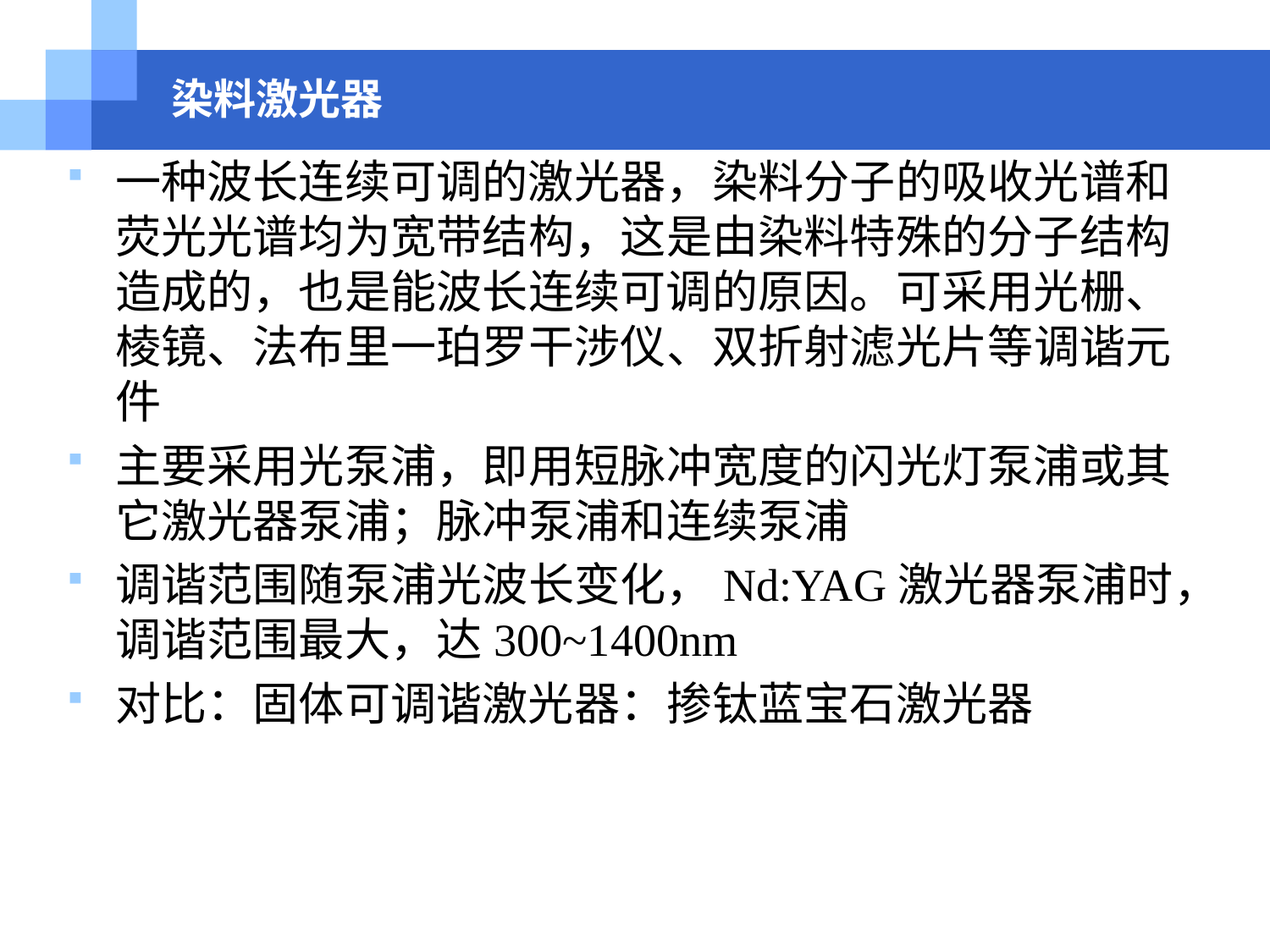

# 染料激光器
一种波长连续可调的激光器，染料分子的吸收光谱和荧光光谱均为宽带结构，这是由染料特殊的分子结构造成的，也是能波长连续可调的原因。可采用光栅、棱镜、法布里一珀罗干涉仪、双折射滤光片等调谐元件
主要采用光泵浦，即用短脉冲宽度的闪光灯泵浦或其它激光器泵浦；脉冲泵浦和连续泵浦
调谐范围随泵浦光波长变化，Nd:YAG激光器泵浦时，调谐范围最大，达300~1400nm
对比：固体可调谐激光器：掺钛蓝宝石激光器